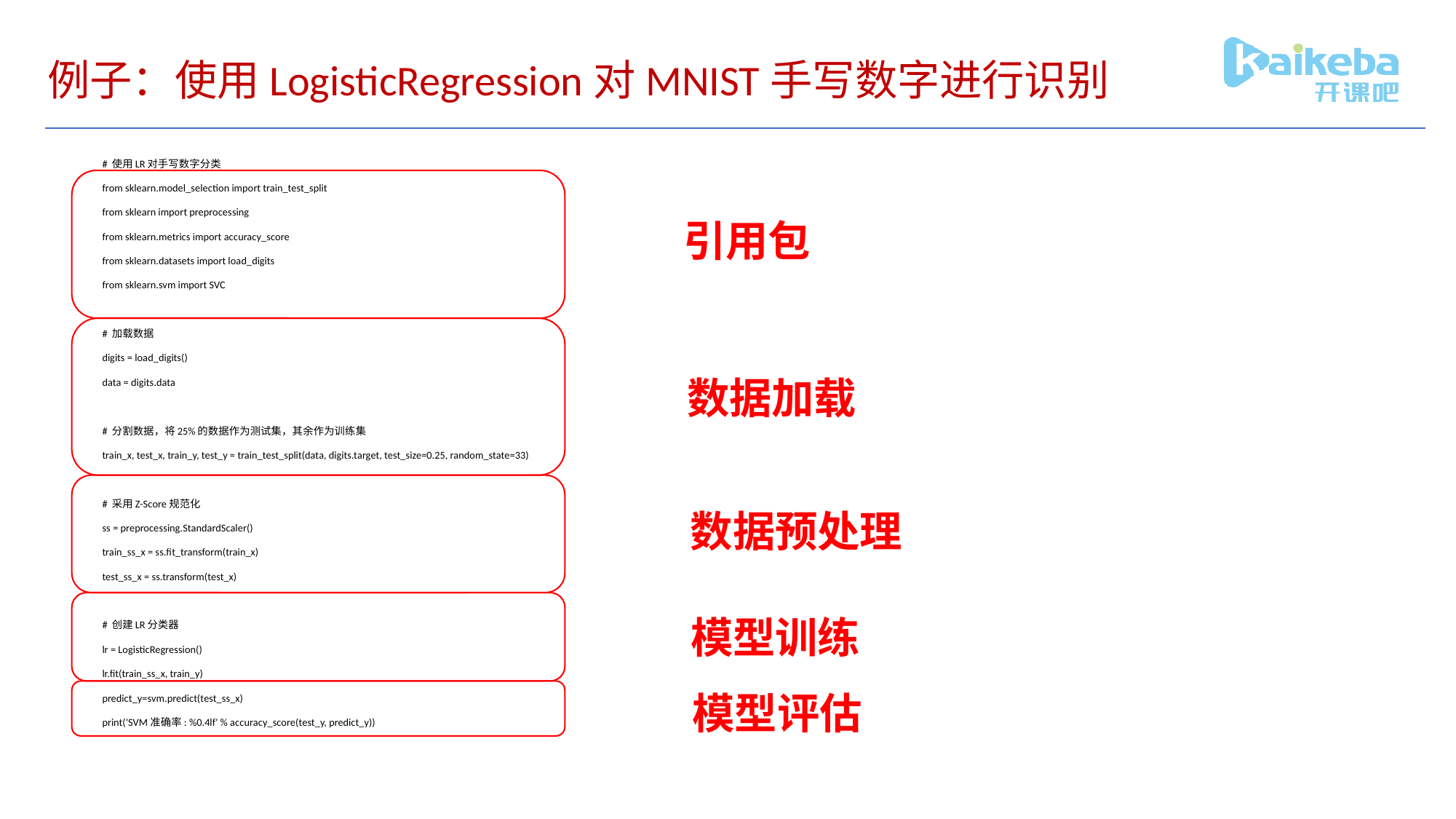

# 例子：使用LogisticRegression对MNIST手写数字进行识别
# 使用LR对手写数字分类
from sklearn.model_selection import train_test_split
from sklearn import preprocessing
from sklearn.metrics import accuracy_score
from sklearn.datasets import load_digits
from sklearn.svm import SVC

# 加载数据
digits = load_digits()
data = digits.data

# 分割数据，将25%的数据作为测试集，其余作为训练集
train_x, test_x, train_y, test_y = train_test_split(data, digits.target, test_size=0.25, random_state=33)

# 采用Z-Score规范化
ss = preprocessing.StandardScaler()
train_ss_x = ss.fit_transform(train_x)
test_ss_x = ss.transform(test_x)

# 创建LR分类器
lr = LogisticRegression()
lr.fit(train_ss_x, train_y)
predict_y=svm.predict(test_ss_x)
print('SVM准确率: %0.4lf' % accuracy_score(test_y, predict_y))

引用包

数据加载

数据预处理

模型训练

模型评估